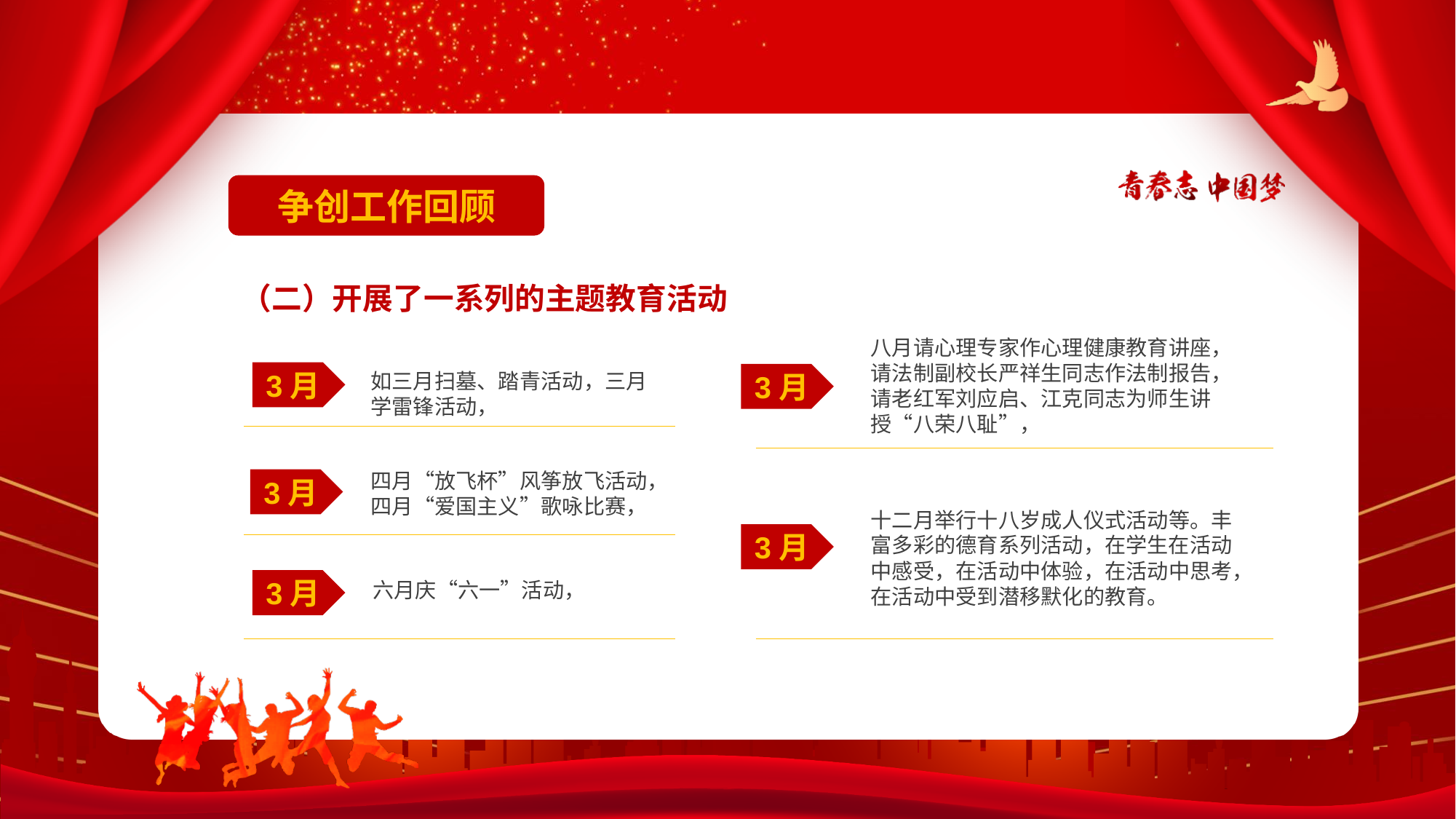

争创工作回顾
（二）开展了一系列的主题教育活动
八月请心理专家作心理健康教育讲座，请法制副校长严祥生同志作法制报告，请老红军刘应启、江克同志为师生讲授“八荣八耻”，
3月
如三月扫墓、踏青活动，三月学雷锋活动，
3月
四月“放飞杯”风筝放飞活动，四月“爱国主义”歌咏比赛，
3月
十二月举行十八岁成人仪式活动等。丰富多彩的德育系列活动，在学生在活动中感受，在活动中体验，在活动中思考，在活动中受到潜移默化的教育。
3月
3月
六月庆“六一”活动，